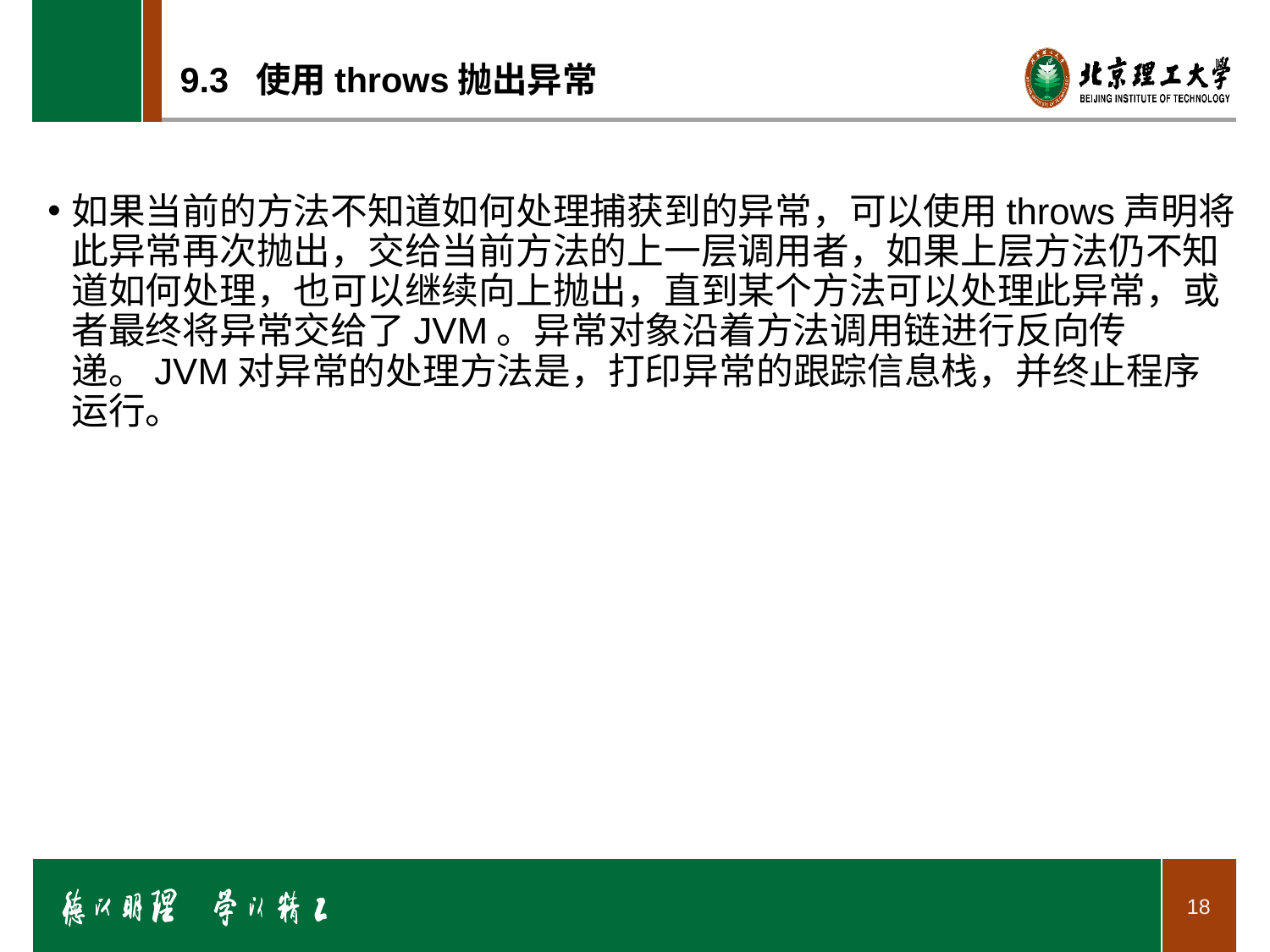

# 9.3  使用throws抛出异常
如果当前的方法不知道如何处理捕获到的异常，可以使用throws声明将此异常再次抛出，交给当前方法的上一层调用者，如果上层方法仍不知道如何处理，也可以继续向上抛出，直到某个方法可以处理此异常，或者最终将异常交给了JVM。异常对象沿着方法调用链进行反向传递。JVM对异常的处理方法是，打印异常的跟踪信息栈，并终止程序运行。